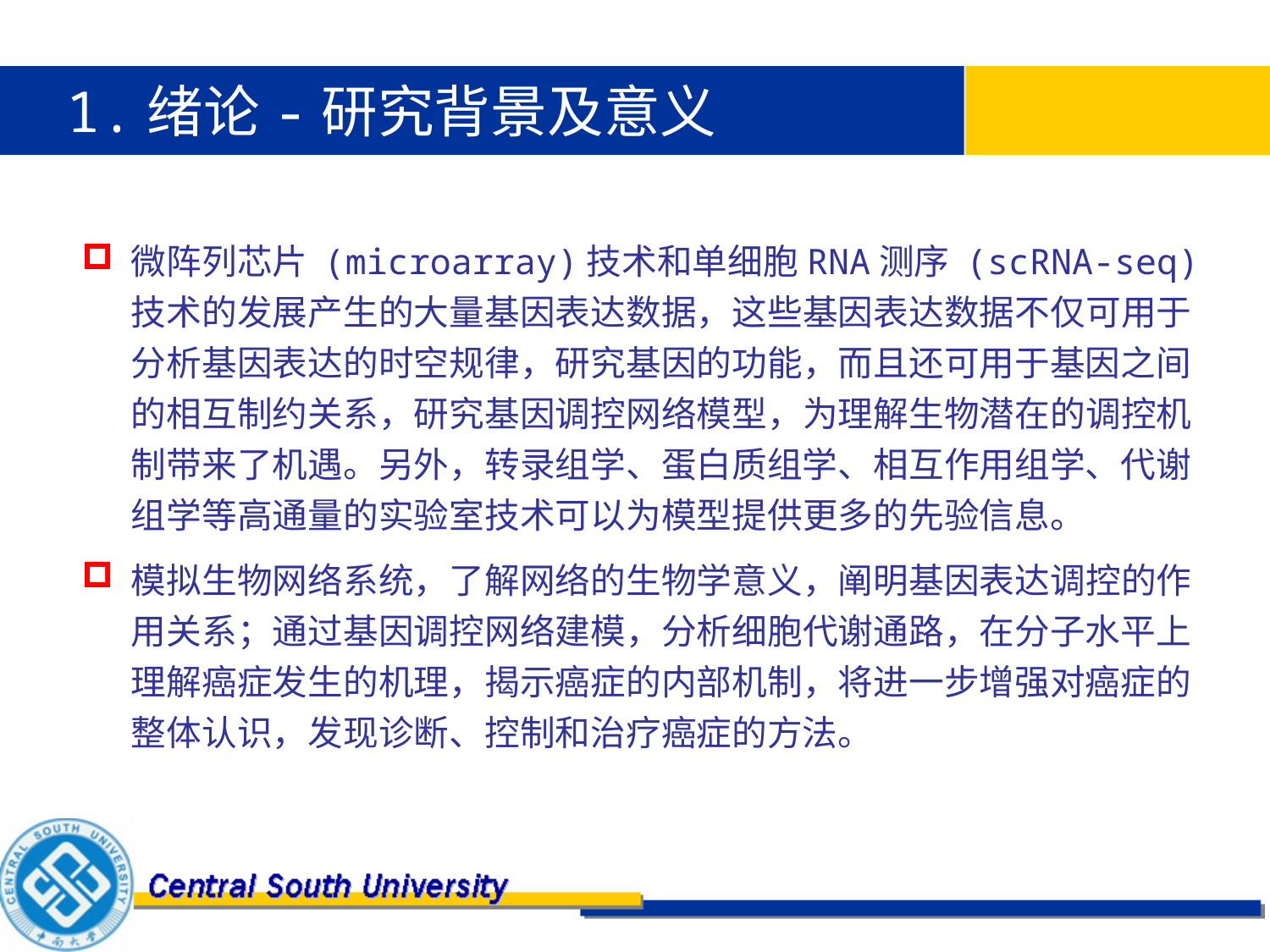

1.绪论-研究背景及意义

微阵列芯⽚ (microarray)技术和单细胞RNA测序 (scRNA-seq)技术的发展产⽣的⼤量基因表达数据，这些基因表达数据不仅可⽤于分析基因表达的时空规律，研究基因的功能，⽽且还可⽤于基因之间的相互制约关系，研究基因调控网络模型，为理解⽣物潜在的调控机制带来了机遇。另外，转录组学、蛋⽩质组学、相互作⽤组学、代谢组学等⾼通量的实验室技术可以为模型提供更多的先验信息。
模拟⽣物网络系统，了解网络的⽣物学意义，阐明基因表达调控的作⽤关系；通过基因调控网络建模，分析细胞代谢通路，在分⼦⽔平上理解癌症发⽣的机理，揭⽰癌症的内部机制，将进⼀步增强对癌症的整体认识，发现诊断、控制和治疗癌症的⽅法。